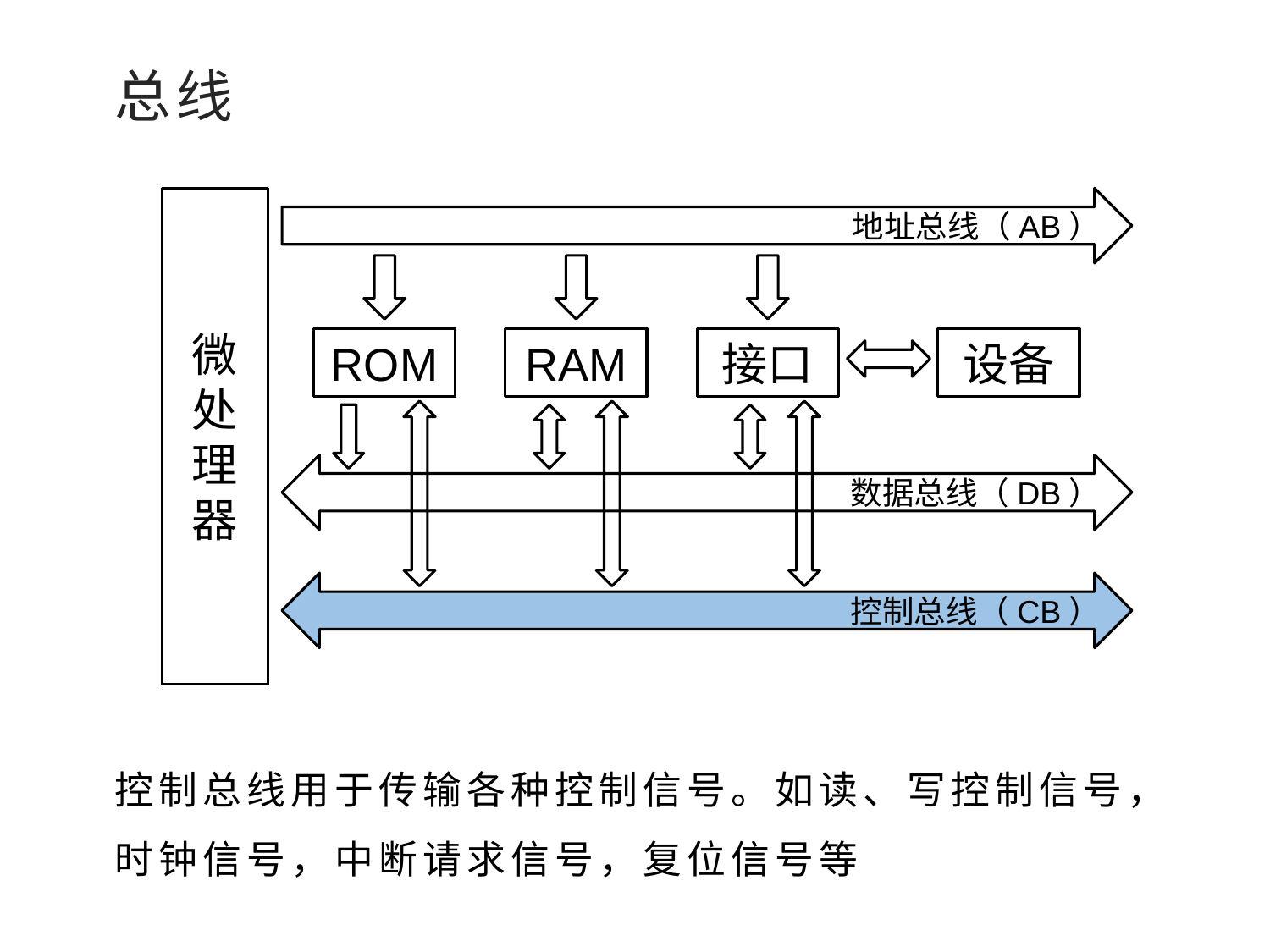

总线
微处理器
地址总线（AB）

ROM
RAM
接口
设备

数据总线（DB）

控制总线（CB）
控制总线用于传输各种控制信号。如读、写控制信号，时钟信号，中断请求信号，复位信号等